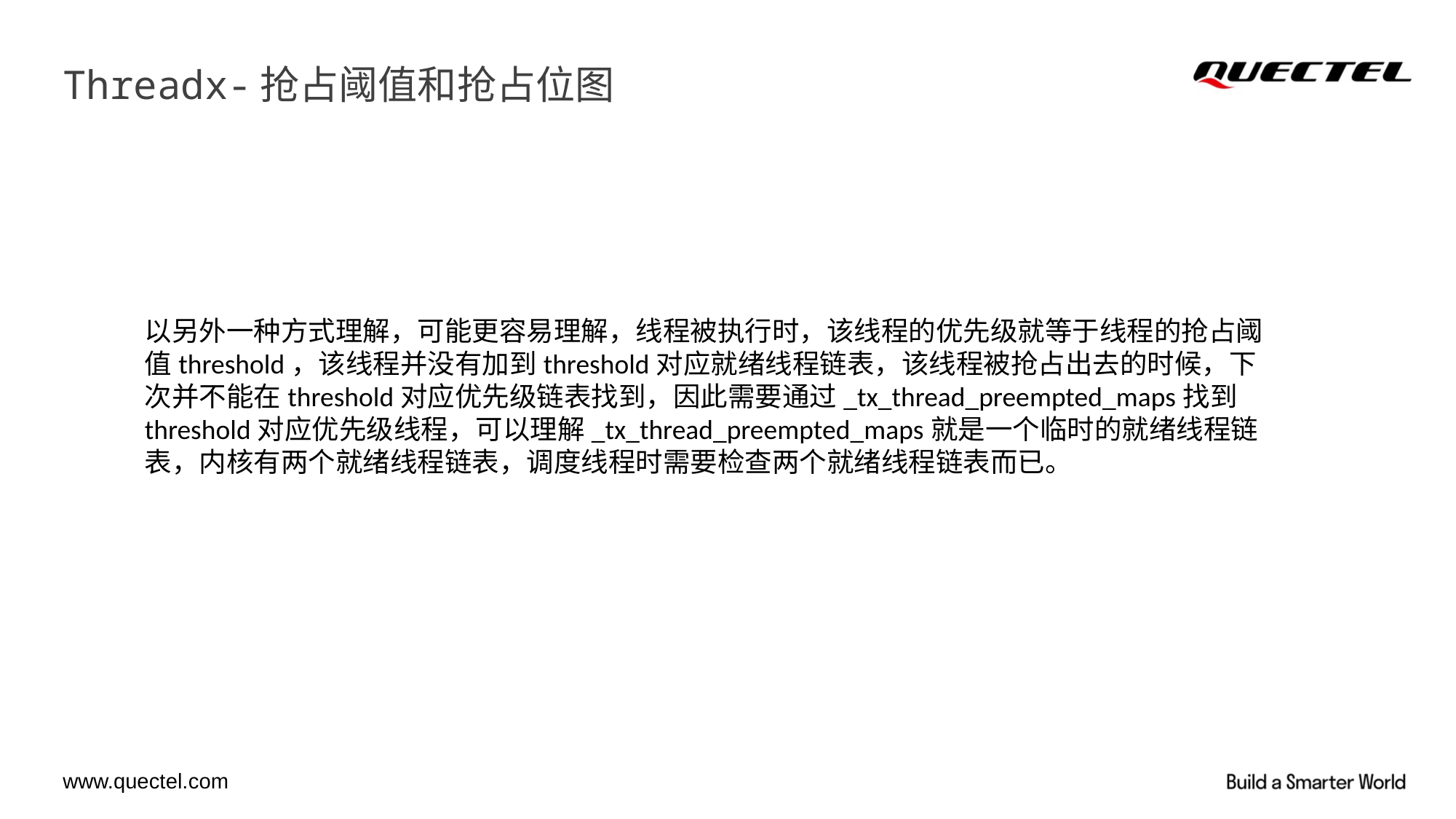

# Threadx-抢占阈值和抢占位图
以另外一种方式理解，可能更容易理解，线程被执行时，该线程的优先级就等于线程的抢占阈值threshold，该线程并没有加到threshold对应就绪线程链表，该线程被抢占出去的时候，下次并不能在threshold对应优先级链表找到，因此需要通过_tx_thread_preempted_maps找到threshold对应优先级线程，可以理解_tx_thread_preempted_maps就是一个临时的就绪线程链表，内核有两个就绪线程链表，调度线程时需要检查两个就绪线程链表而已。